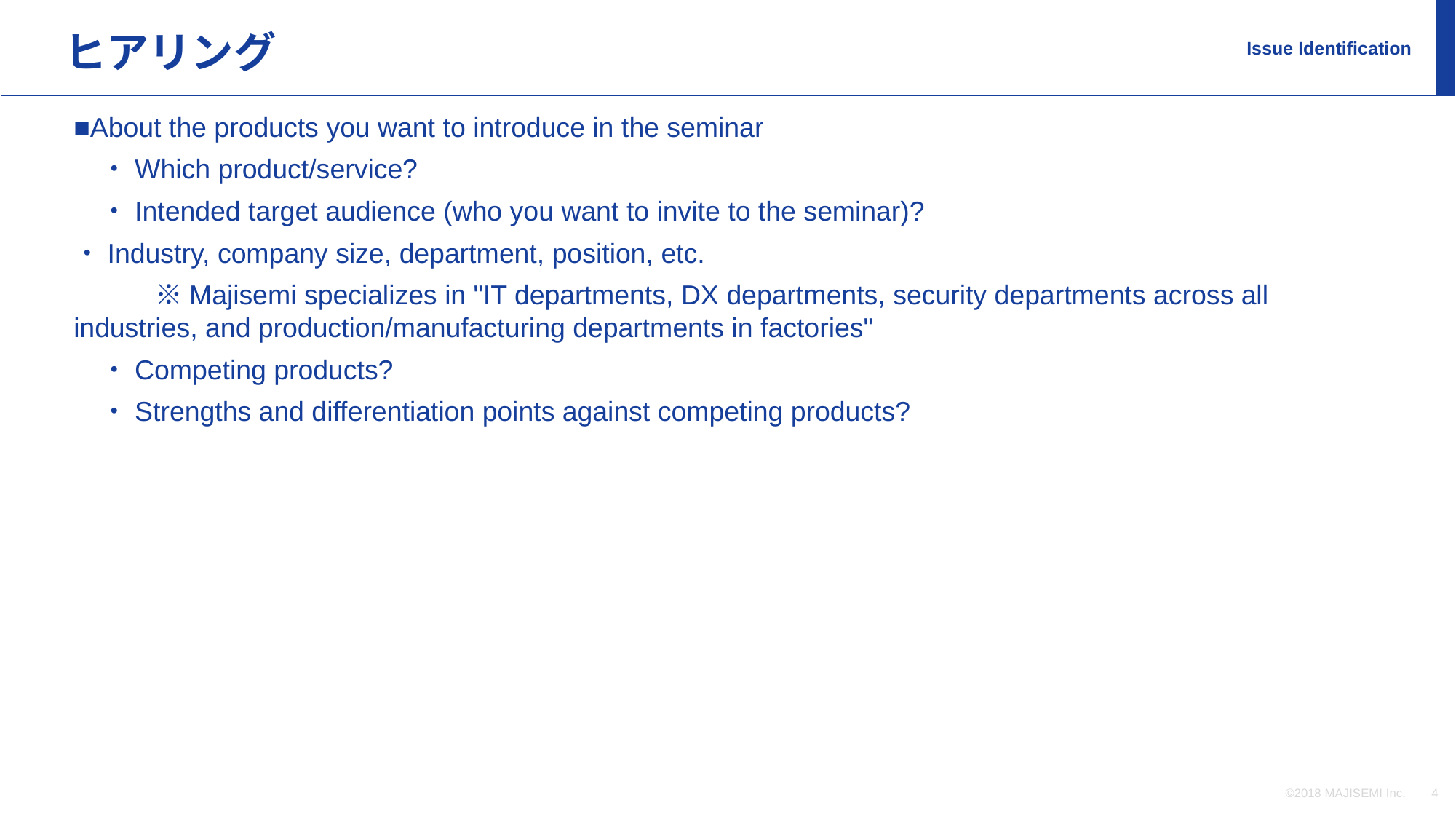

ヒアリング
Issue Identification
■About the products you want to introduce in the seminar
　・Which product/service?
　・Intended target audience (who you want to invite to the seminar)?
・Industry, company size, department, position, etc.
　　　※Majisemi specializes in "IT departments, DX departments, security departments across all industries, and production/manufacturing departments in factories"
　・Competing products?
　・Strengths and differentiation points against competing products?
©2018 MAJISEMI Inc.
4